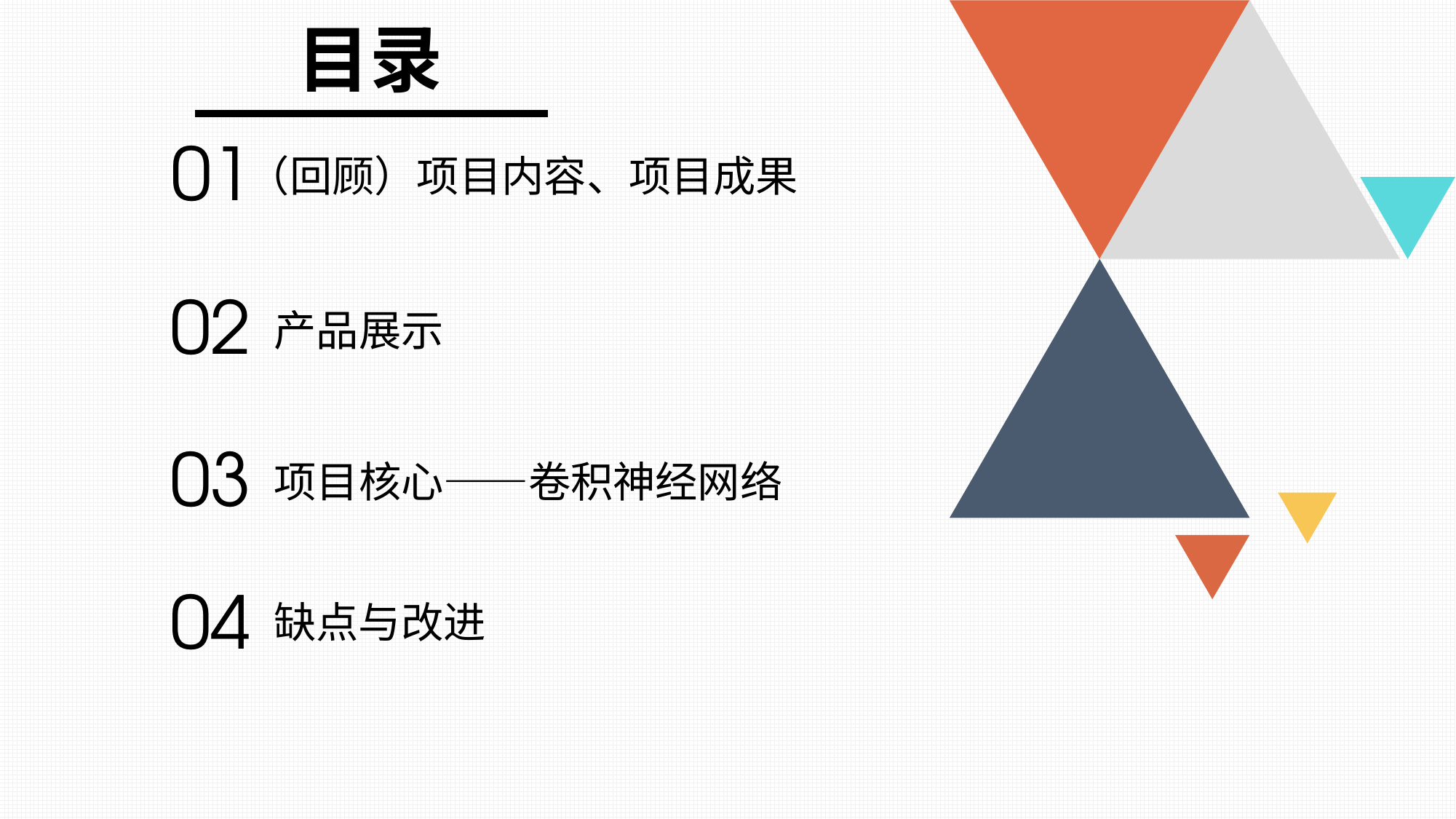

目录

01
（回顾）项目内容、项目成果

02
产品展示
03
项目核心——卷积神经网络

04
缺点与改进